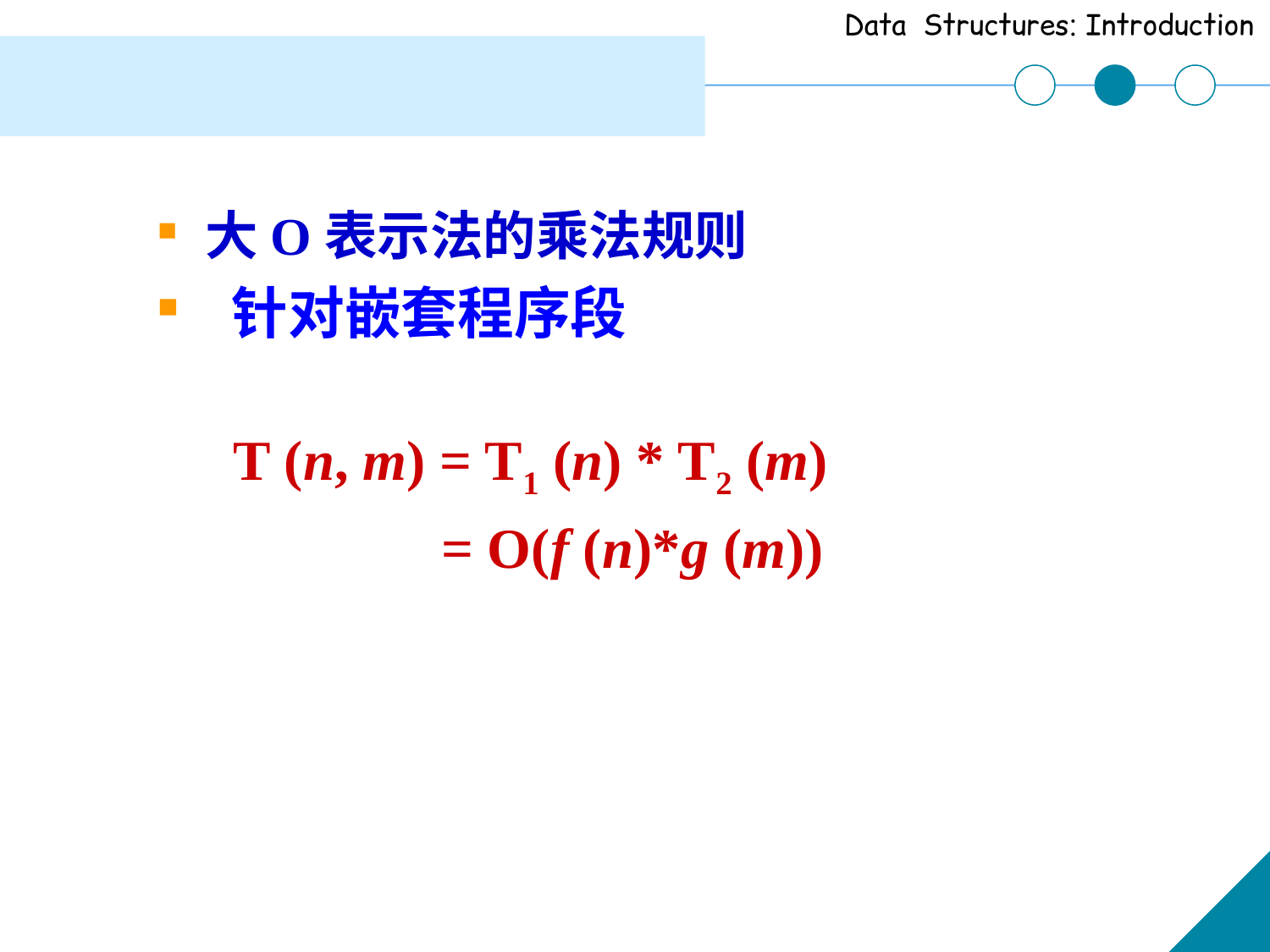

大O表示法的乘法规则
 针对嵌套程序段
  T (n, m) = T1 (n) * T2 (m)
                    = O(f (n)*g (m))